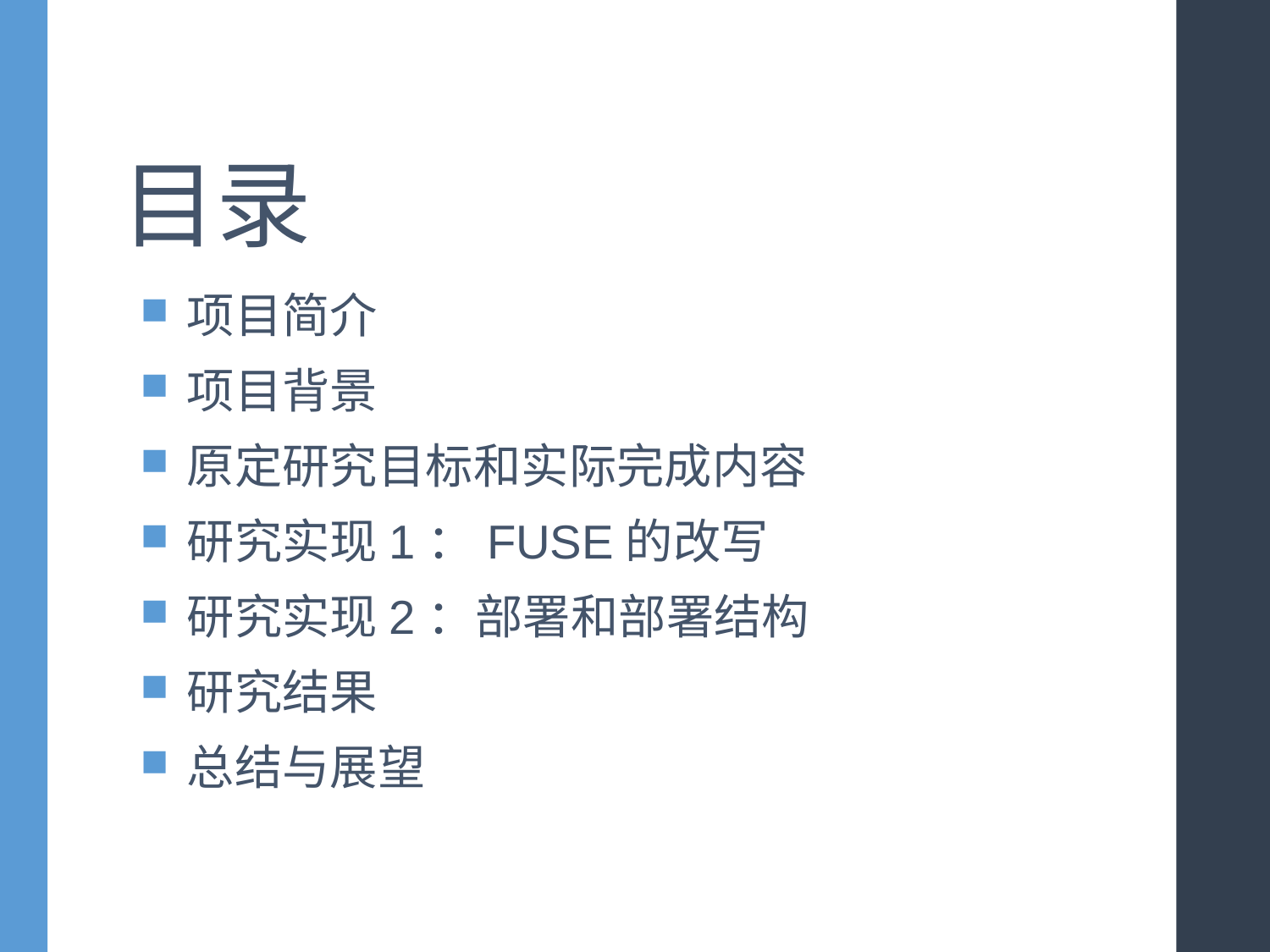

# 目录
项目简介
项目背景
原定研究目标和实际完成内容
研究实现1：FUSE的改写
研究实现2：部署和部署结构
研究结果
总结与展望
2